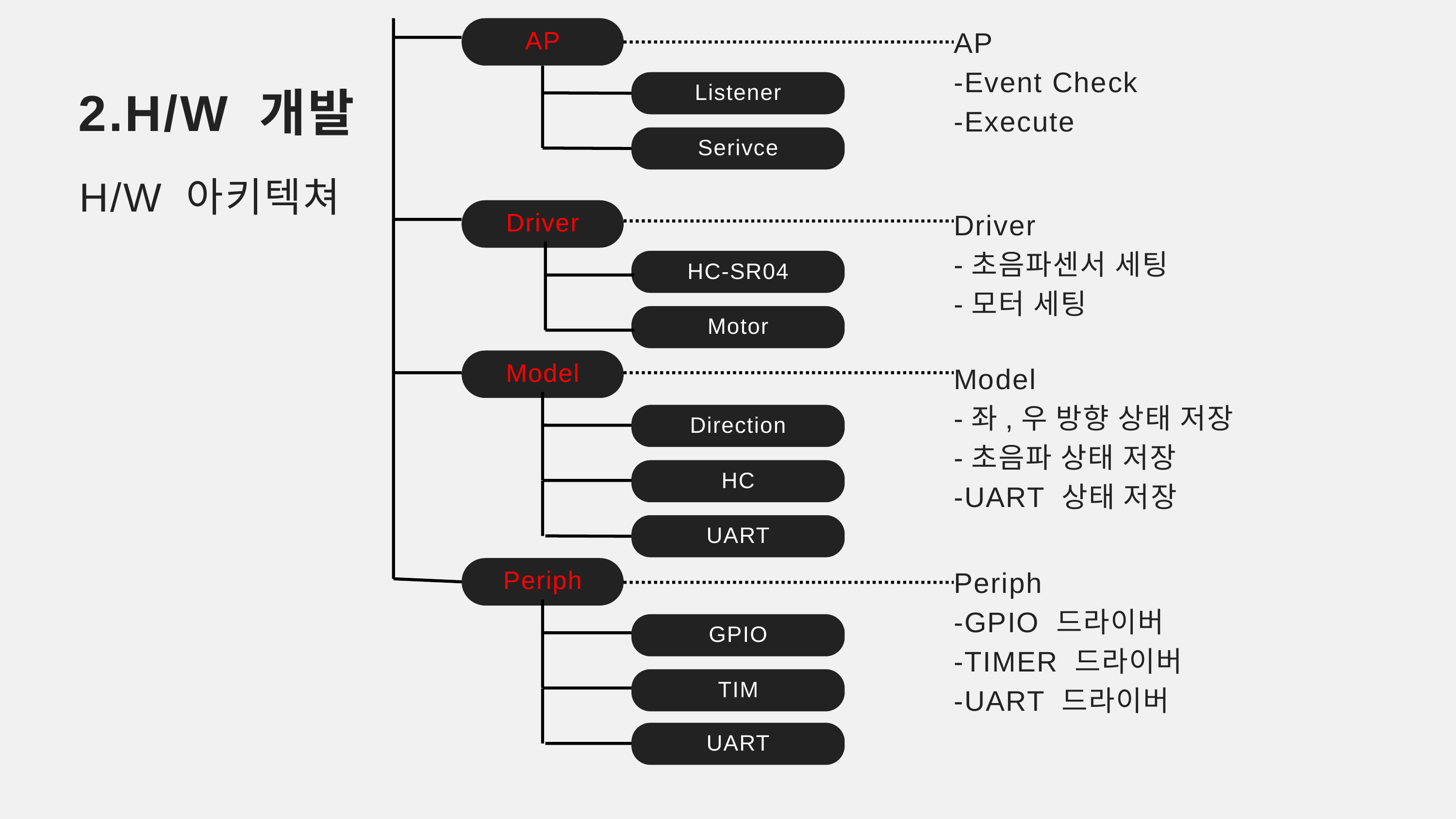

AP
AP
-Event Check
-Execute

2.H/W 개발

Listener

Serivce

H/W 아키텍쳐

Driver
Driver
-초음파센서 세팅
-모터 세팅

HC-SR04

Motor

Model
Model
-좌,우 방향 상태 저장
-초음파 상태 저장
-UART 상태 저장

Direction

HC

UART

Periph
Periph
-GPIO 드라이버
-TIMER 드라이버
-UART 드라이버

GPIO

TIM

UART